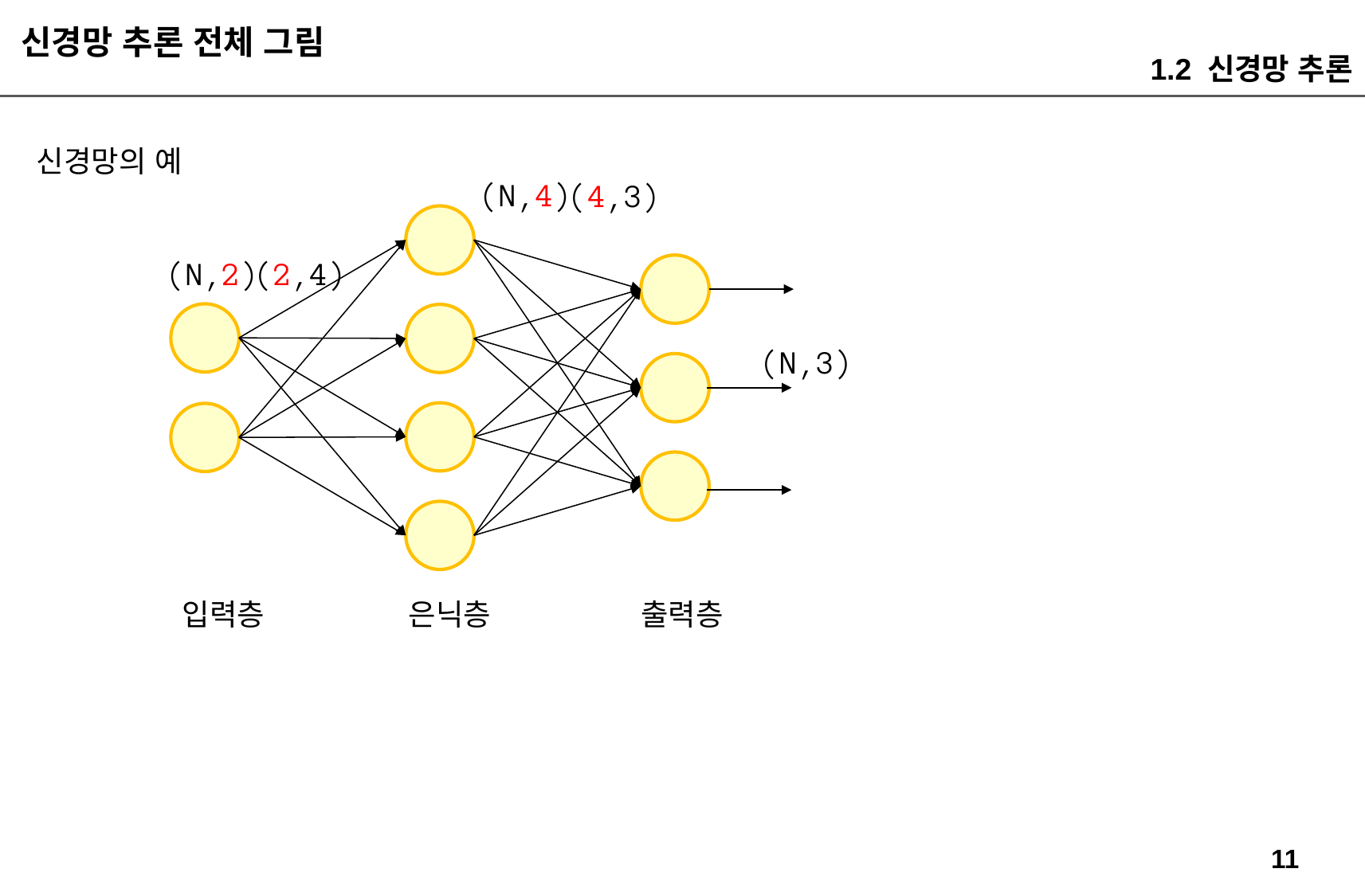

신경망 추론 전체 그림
1.2 신경망 추론
신경망의 예
(N,4)
(4,3)

(N,2)
(2,4)

(N,3)

입력층
은닉층
출력층